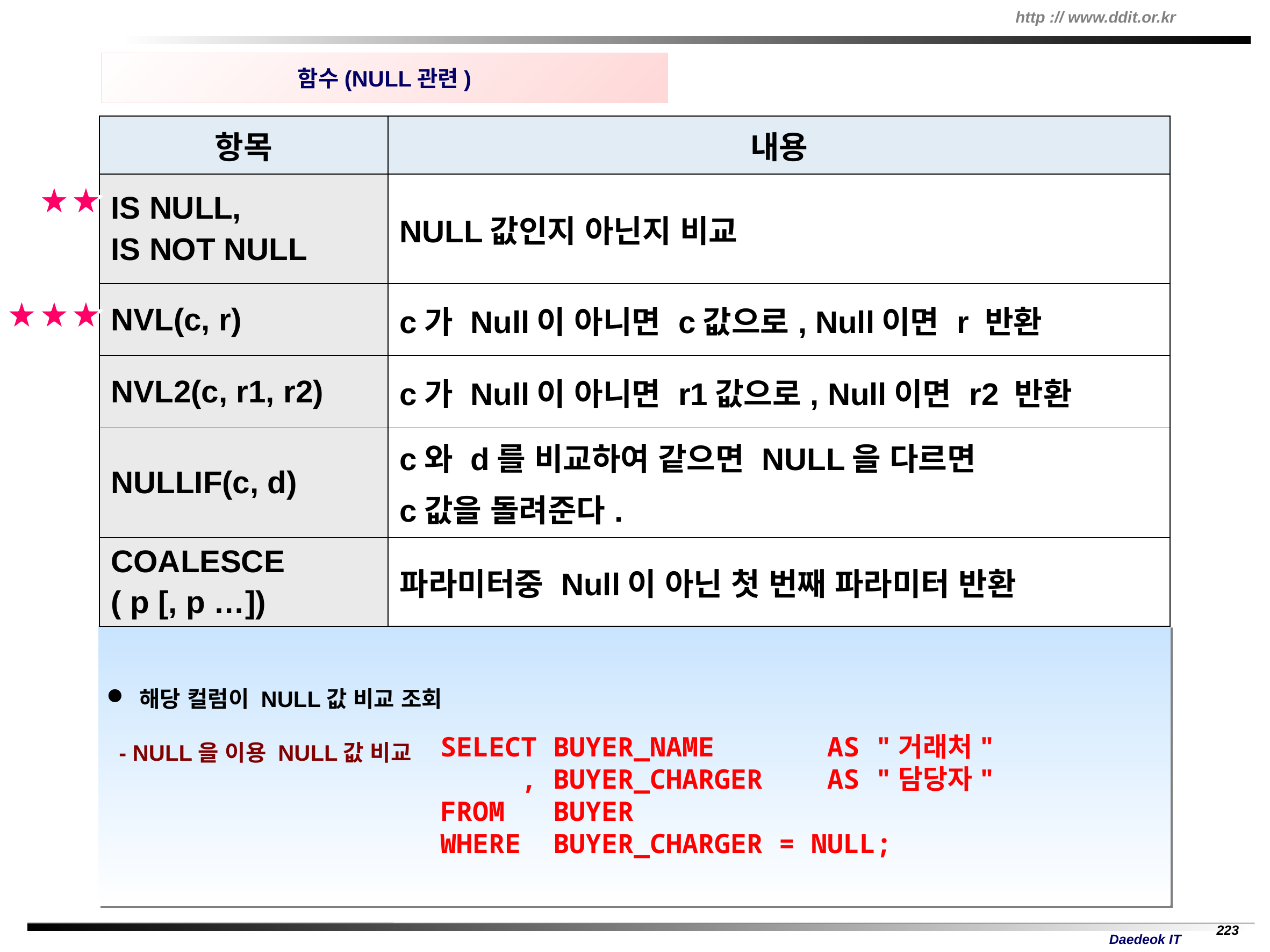

함수(NULL관련)
| 항목 | 내용 |
| --- | --- |
| IS NULL, IS NOT NULL | NULL값인지 아닌지 비교 |
| NVL(c, r) | c가 Null이 아니면 c값으로, Null이면 r 반환 |
| NVL2(c, r1, r2) | c가 Null이 아니면 r1값으로, Null이면 r2 반환 |
| NULLIF(c, d) | c와 d를 비교하여 같으면 NULL을 다르면 c값을 돌려준다. |
| COALESCE ( p [, p …]) | 파라미터중 Null이 아닌 첫 번째 파라미터 반환 |

 해당 컬럼이 NULL값 비교 조회

  - NULL을 이용 NULL값 비교

SELECT BUYER_NAME       AS "거래처"
     , BUYER_CHARGER    AS "담당자"
FROM   BUYER
WHERE  BUYER_CHARGER = NULL;